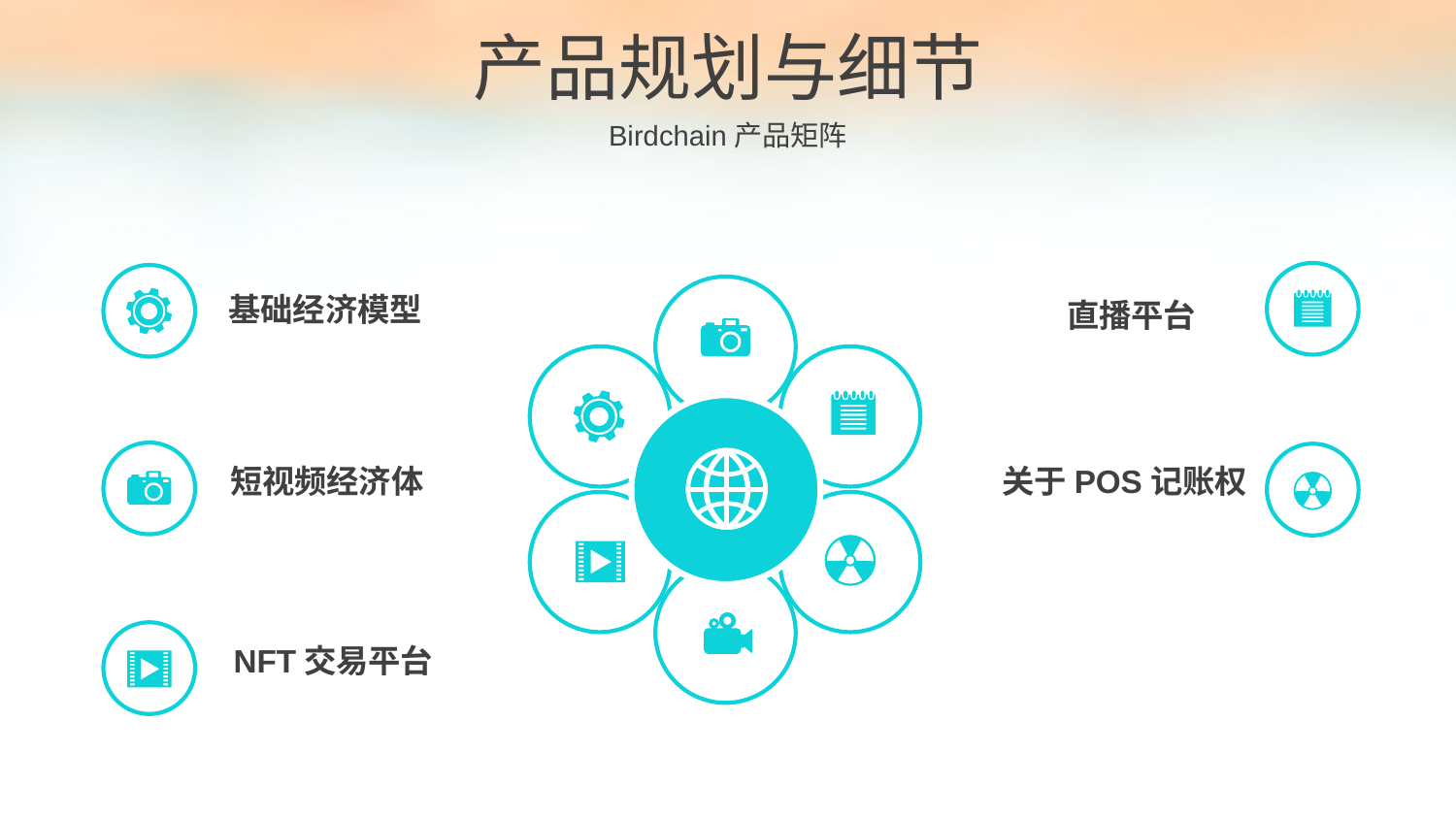

产品规划与细节
Birdchain产品矩阵

基础经济模型
直播平台

短视频经济体
关于POS记账权

NFT交易平台